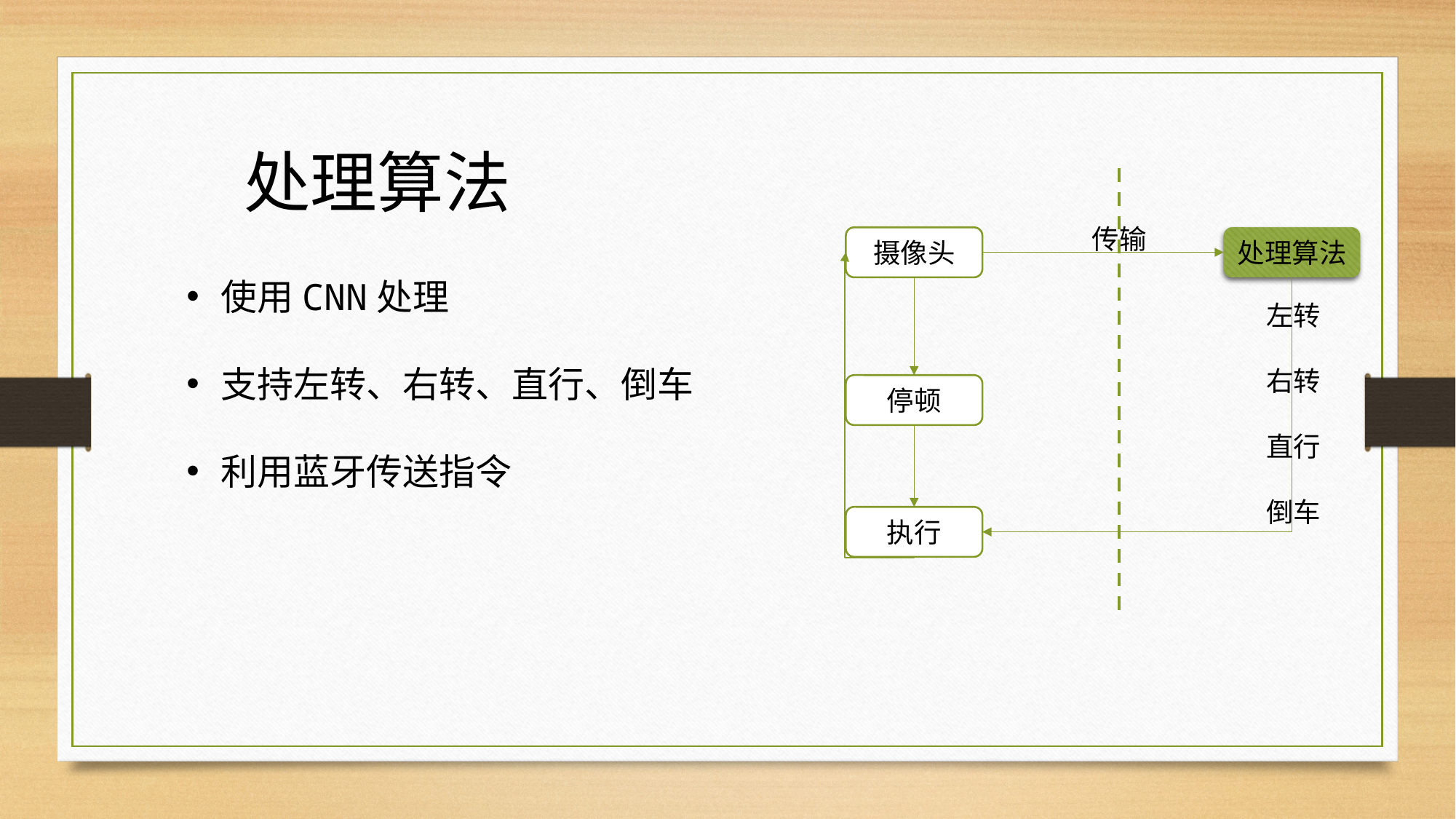

处理算法

传输
摄像头
处理算法
左转

右转

直行

倒车
停顿
执行
使用CNN处理

支持左转、右转、直行、倒车

利用蓝牙传送指令